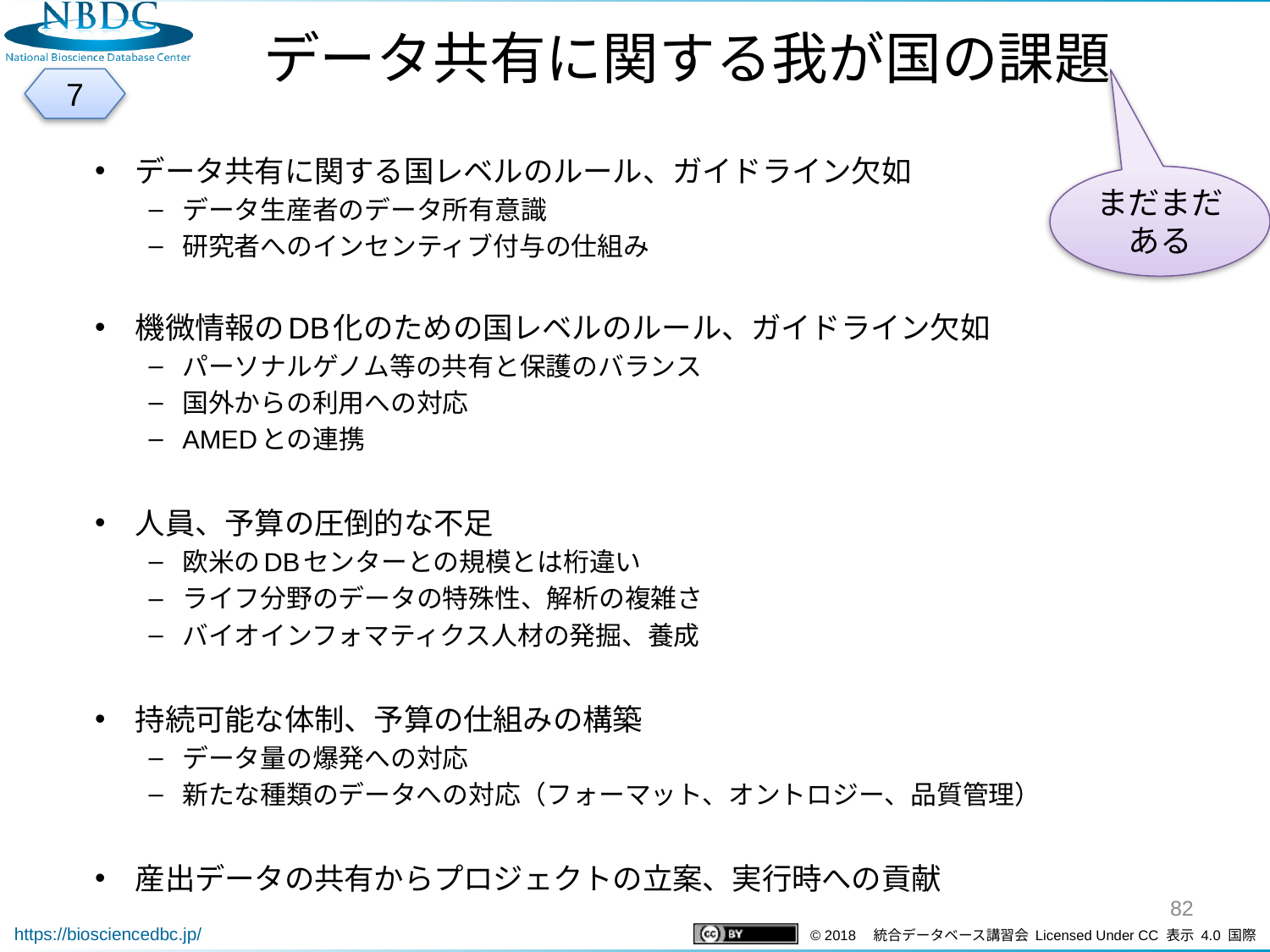

データ共有に関する我が国の課題
7
データ共有に関する国レベルのルール、ガイドライン欠如
データ生産者のデータ所有意識
研究者へのインセンティブ付与の仕組み

機微情報のDB化のための国レベルのルール、ガイドライン欠如
パーソナルゲノム等の共有と保護のバランス
国外からの利用への対応
AMEDとの連携

人員、予算の圧倒的な不足
欧米のDBセンターとの規模とは桁違い
ライフ分野のデータの特殊性、解析の複雑さ
バイオインフォマティクス人材の発掘、養成

持続可能な体制、予算の仕組みの構築
データ量の爆発への対応
新たな種類のデータへの対応（フォーマット、オントロジー、品質管理）

産出データの共有からプロジェクトの立案、実行時への貢献
まだまだある
82